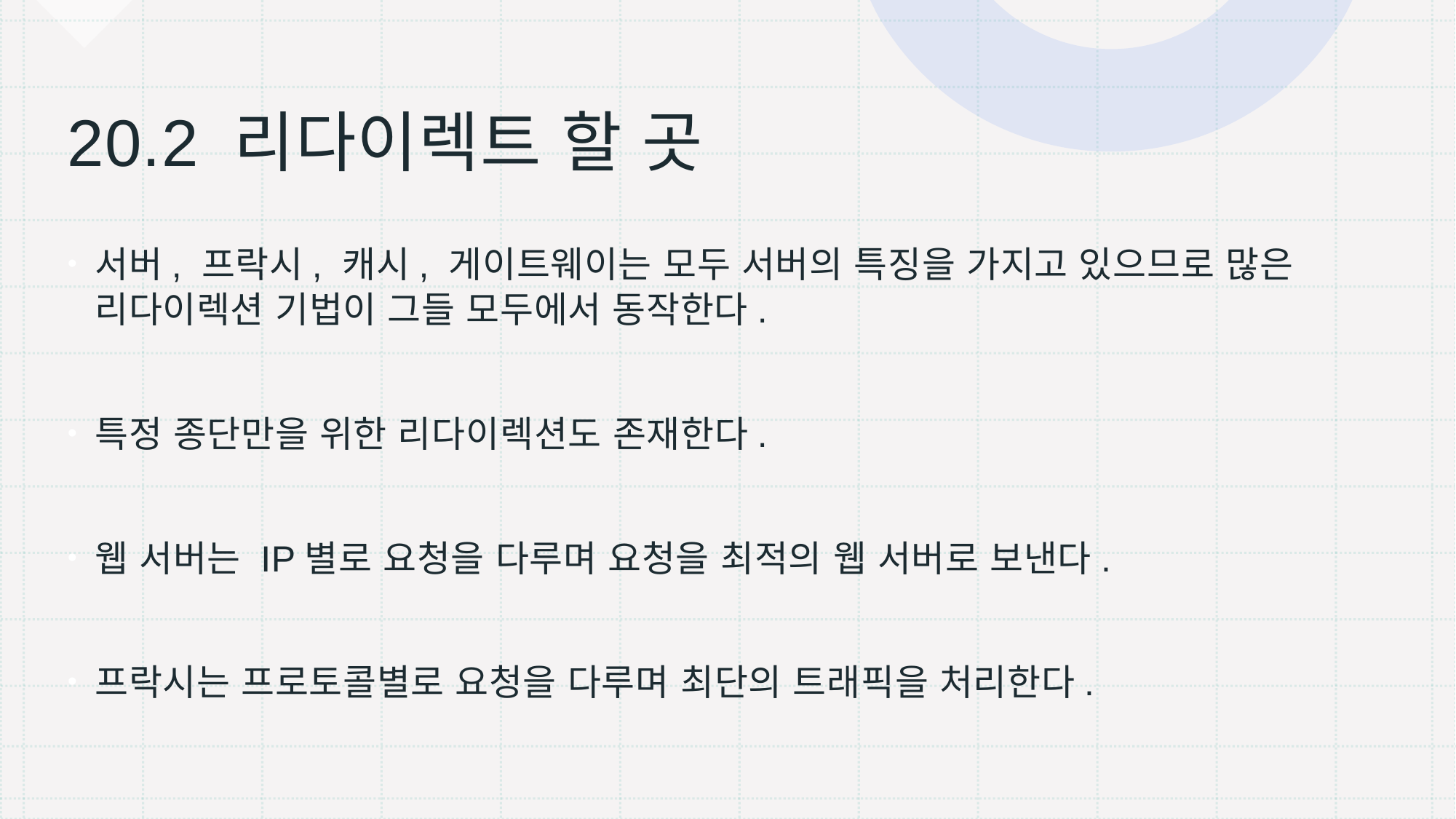

# 20.2 리다이렉트 할 곳
서버, 프락시, 캐시, 게이트웨이는 모두 서버의 특징을 가지고 있으므로 많은 리다이렉션 기법이 그들 모두에서 동작한다.

특정 종단만을 위한 리다이렉션도 존재한다.

웹 서버는 IP별로 요청을 다루며 요청을 최적의 웹 서버로 보낸다.

프락시는 프로토콜별로 요청을 다루며 최단의 트래픽을 처리한다.